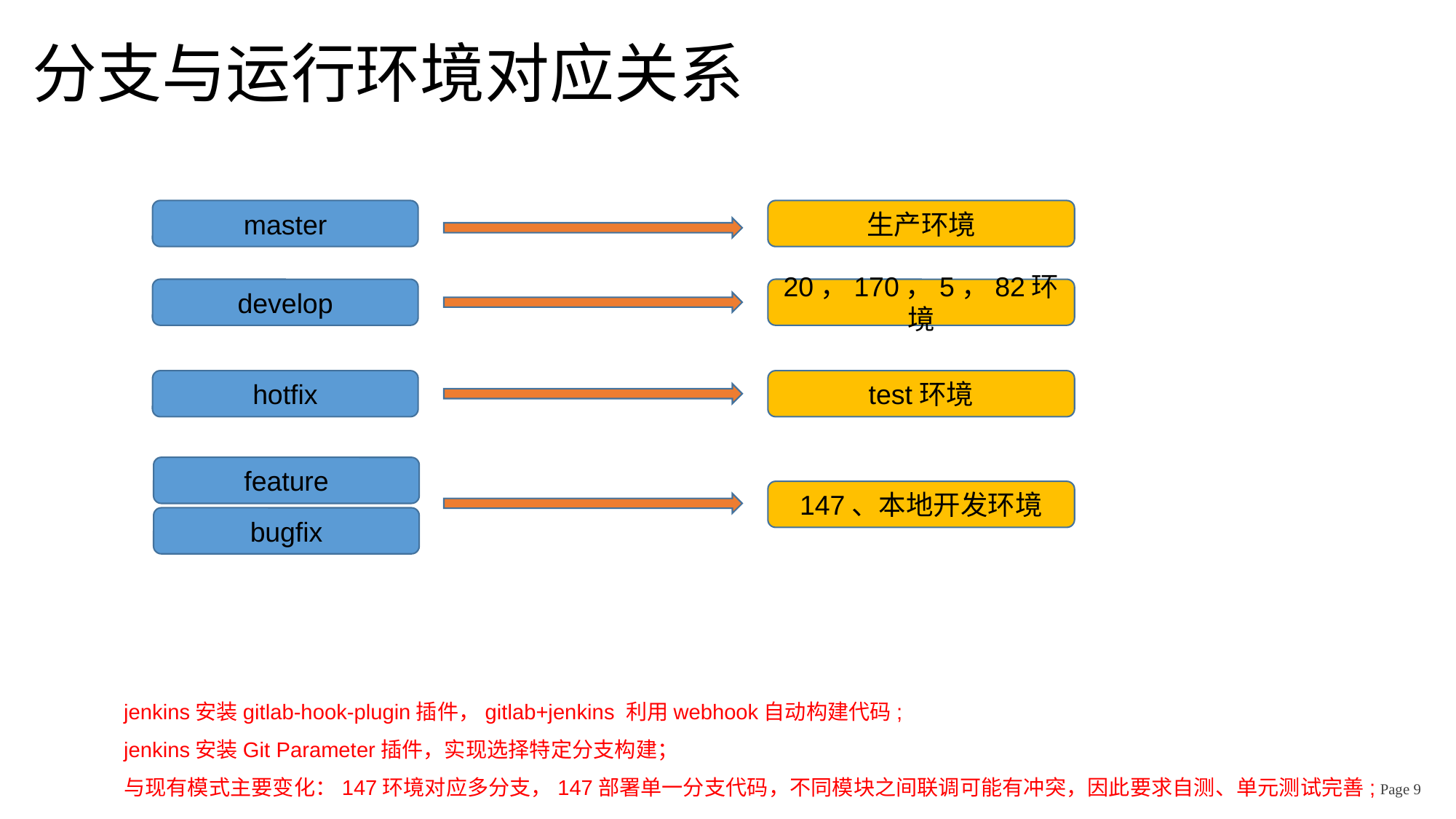

# 分支与运行环境对应关系
master
生产环境

develop
20，170，5，82环境

hotfix
test环境

feature
147、本地开发环境

bugfix
jenkins安装gitlab-hook-plugin插件，gitlab+jenkins 利用webhook自动构建代码;
jenkins安装Git Parameter插件，实现选择特定分支构建；
与现有模式主要变化：147环境对应多分支，147部署单一分支代码，不同模块之间联调可能有冲突，因此要求自测、单元测试完善;